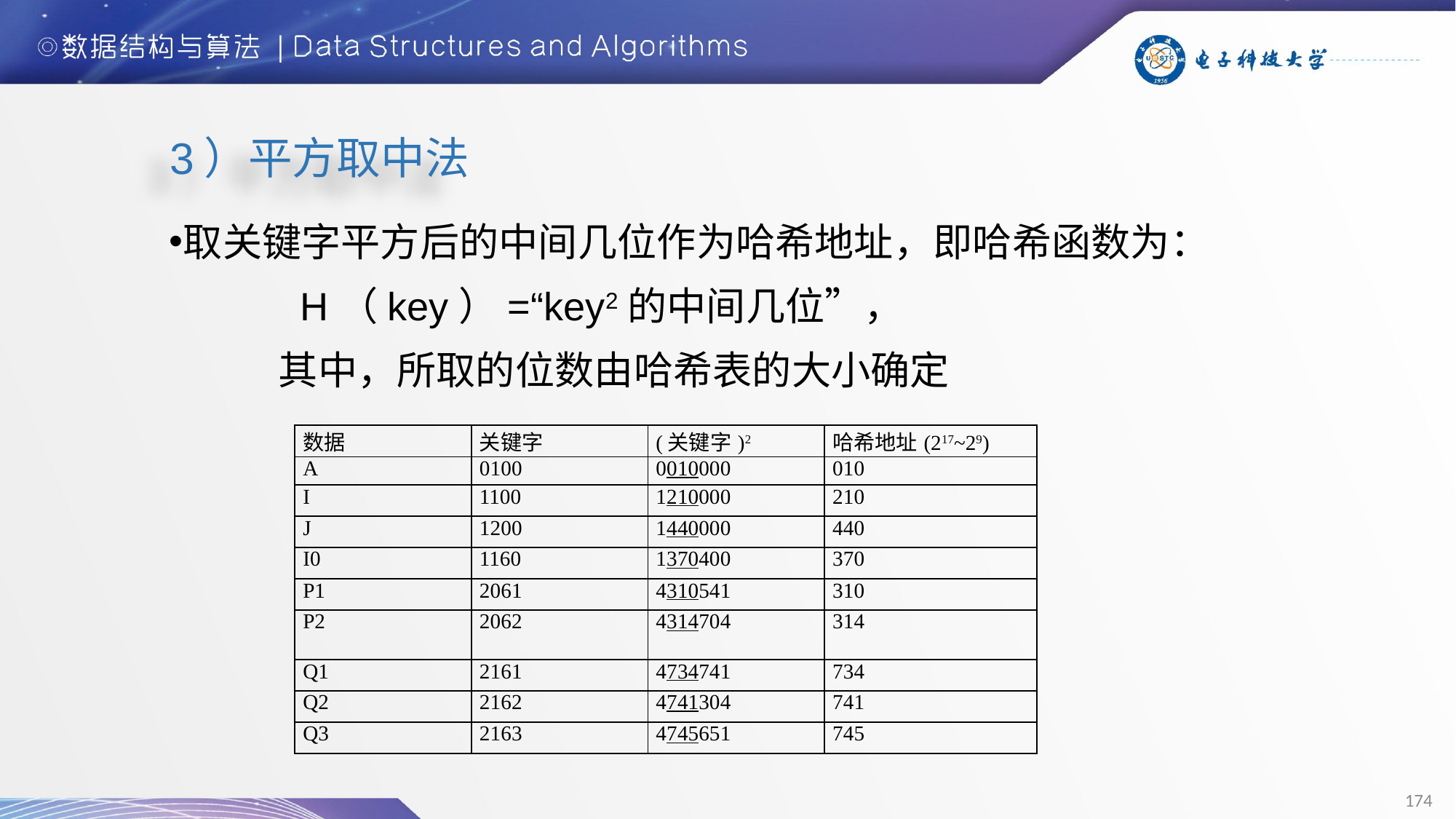

3）平方取中法
取关键字平方后的中间几位作为哈希地址，即哈希函数为：
  H（key）=“key2的中间几位”，
其中，所取的位数由哈希表的大小确定
| 数据 | 关键字 | (关键字)2 | 哈希地址(217~29) |
| --- | --- | --- | --- |
| A | 0100 | 0010000 | 010 |
| I | 1100 | 1210000 | 210 |
| J | 1200 | 1440000 | 440 |
| I0 | 1160 | 1370400 | 370 |
| P1 | 2061 | 4310541 | 310 |
| P2 | 2062 | 4314704 | 314 |
| Q1 | 2161 | 4734741 | 734 |
| Q2 | 2162 | 4741304 | 741 |
| Q3 | 2163 | 4745651 | 745 |
174